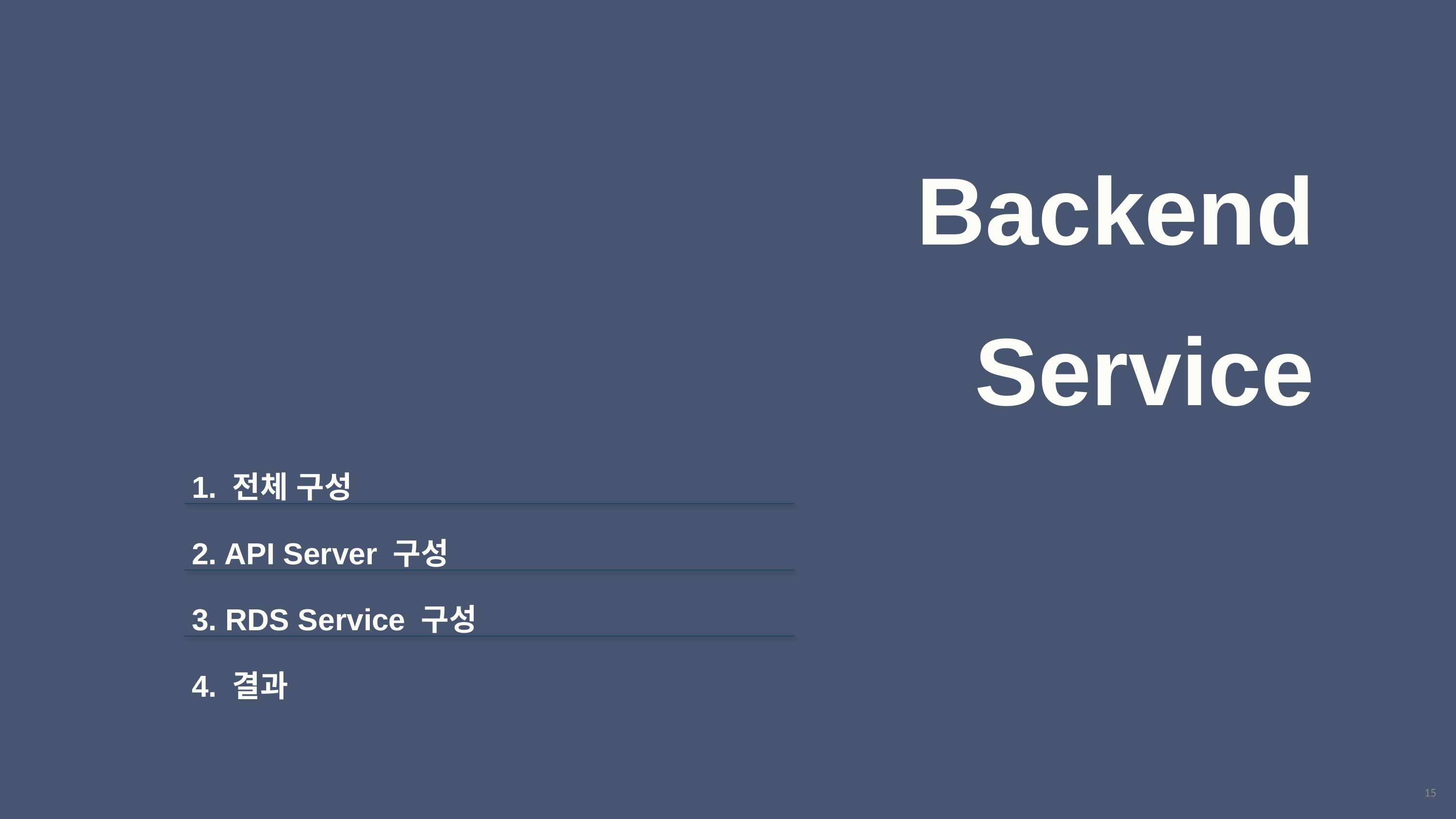

Backend Service
| 1. 전체 구성 |
| --- |
| 2. API Server 구성 |
| 3. RDS Service 구성 |
| 4. 결과 |
15